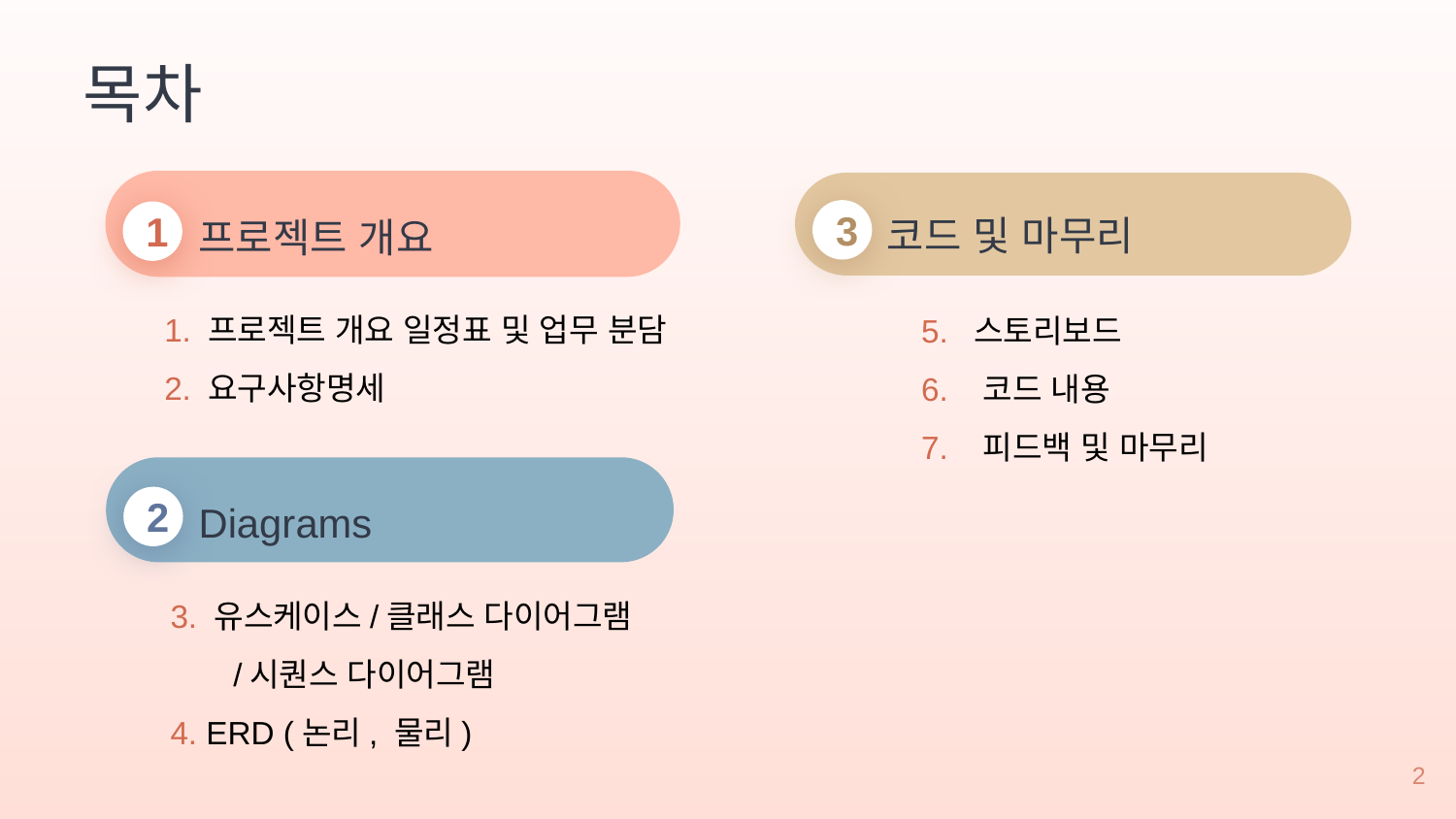

목차

코드 및 마무리
5.  스토리보드
6.   코드 내용
7.   피드백 및 마무리
3

1. 프로젝트 개요 일정표 및 업무 분담
2. 요구사항명세

프로젝트 개요
1

Diagrams
2
3. 유스케이스/클래스 다이어그램
       /시퀀스 다이어그램
4. ERD (논리, 물리)

2